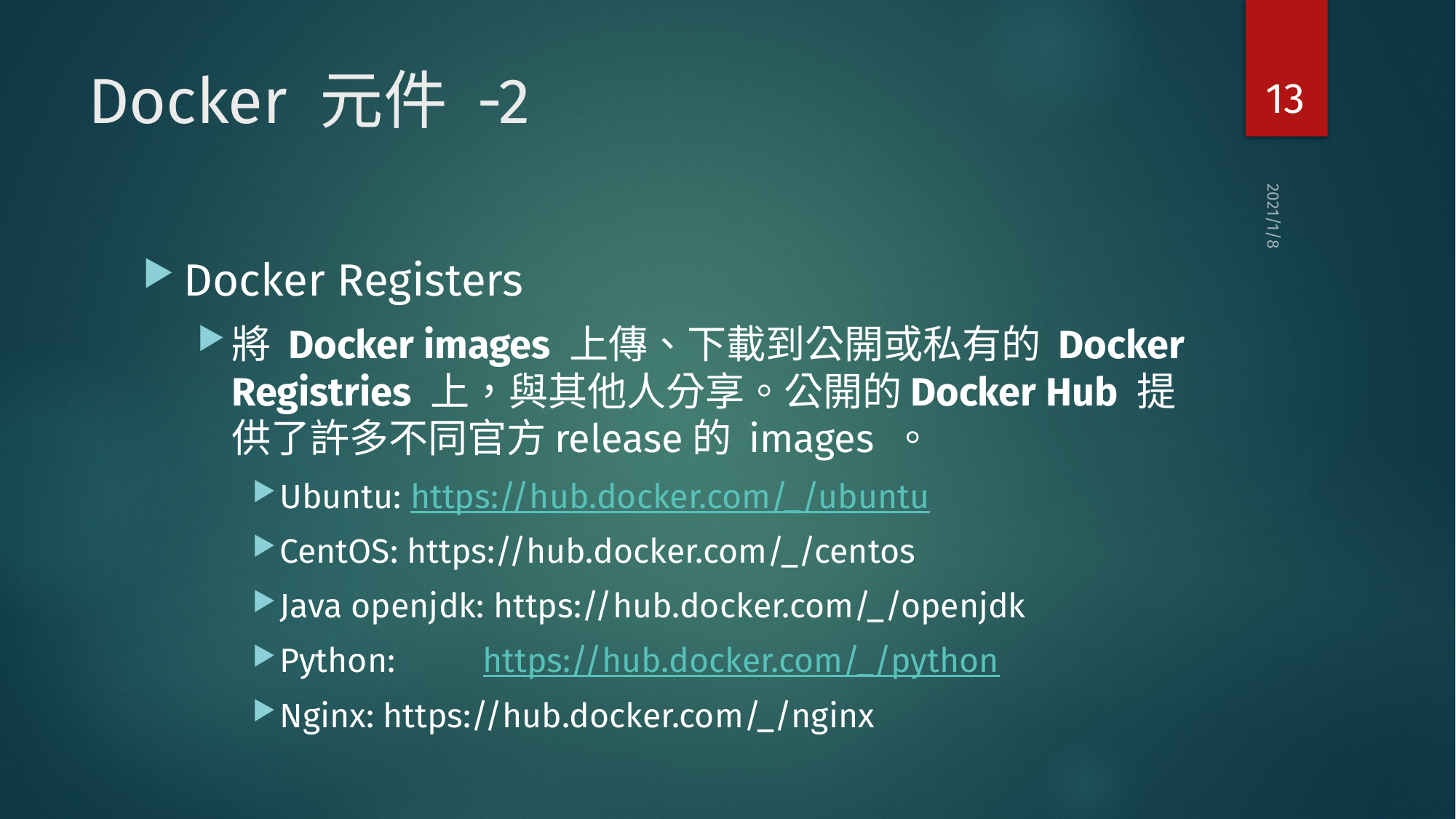

13
# Docker 元件 -2
2021/1/8
Docker Registers
將 Docker images 上傳、下載到公開或私有的 Docker Registries 上，與其他人分享。公開的Docker Hub 提供了許多不同官方release的 images 。
Ubuntu: https://hub.docker.com/_/ubuntu
CentOS: https://hub.docker.com/_/centos
Java openjdk: https://hub.docker.com/_/openjdk
Python:	https://hub.docker.com/_/python
Nginx: https://hub.docker.com/_/nginx